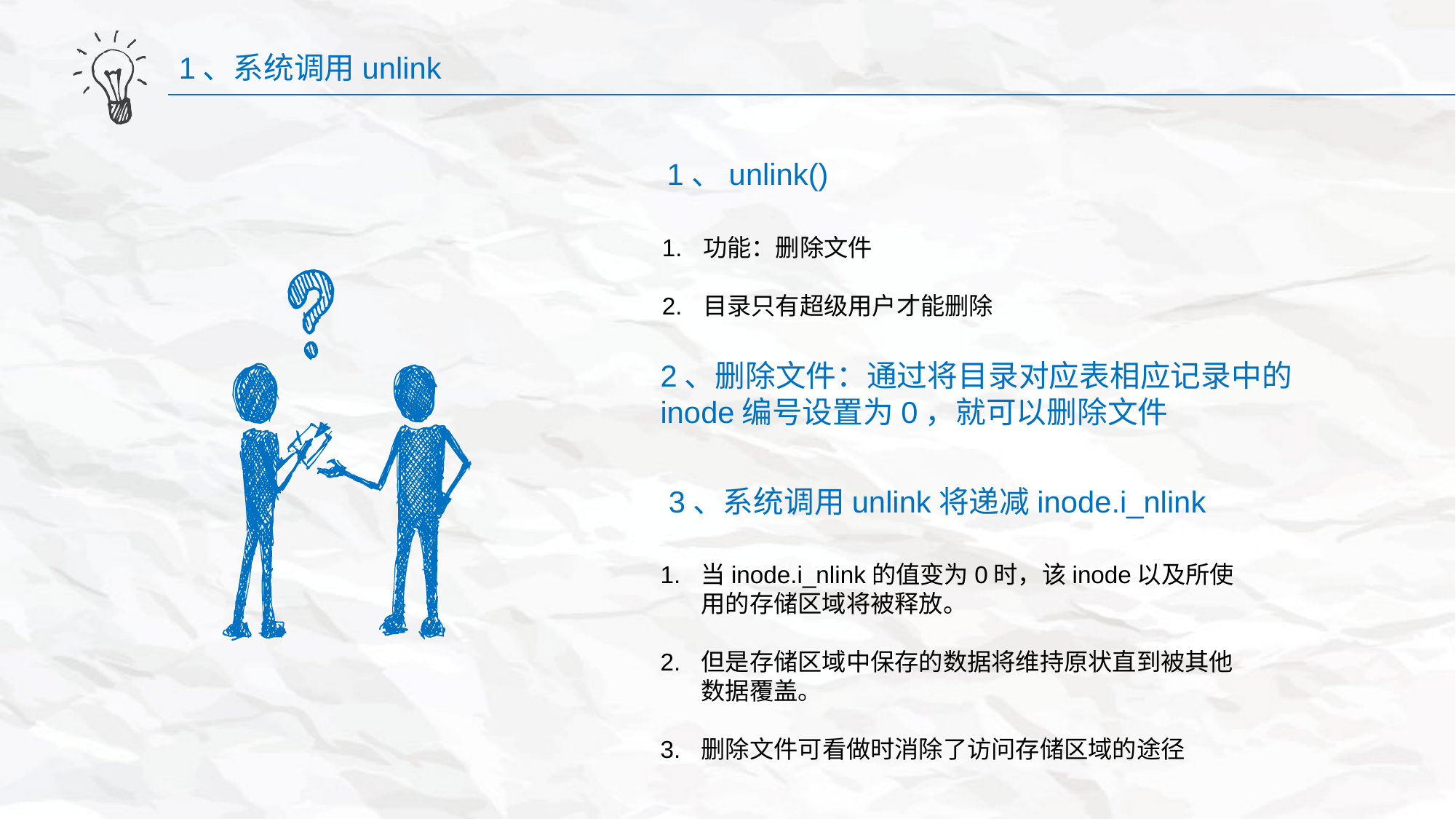

1、系统调用unlink
1、unlink()

功能：删除文件

目录只有超级用户才能删除

2、删除文件：通过将目录对应表相应记录中的inode编号设置为0，就可以删除文件
3、系统调用unlink将递减inode.i_nlink

当inode.i_nlink的值变为0时，该inode以及所使用的存储区域将被释放。

但是存储区域中保存的数据将维持原状直到被其他数据覆盖。

删除文件可看做时消除了访问存储区域的途径